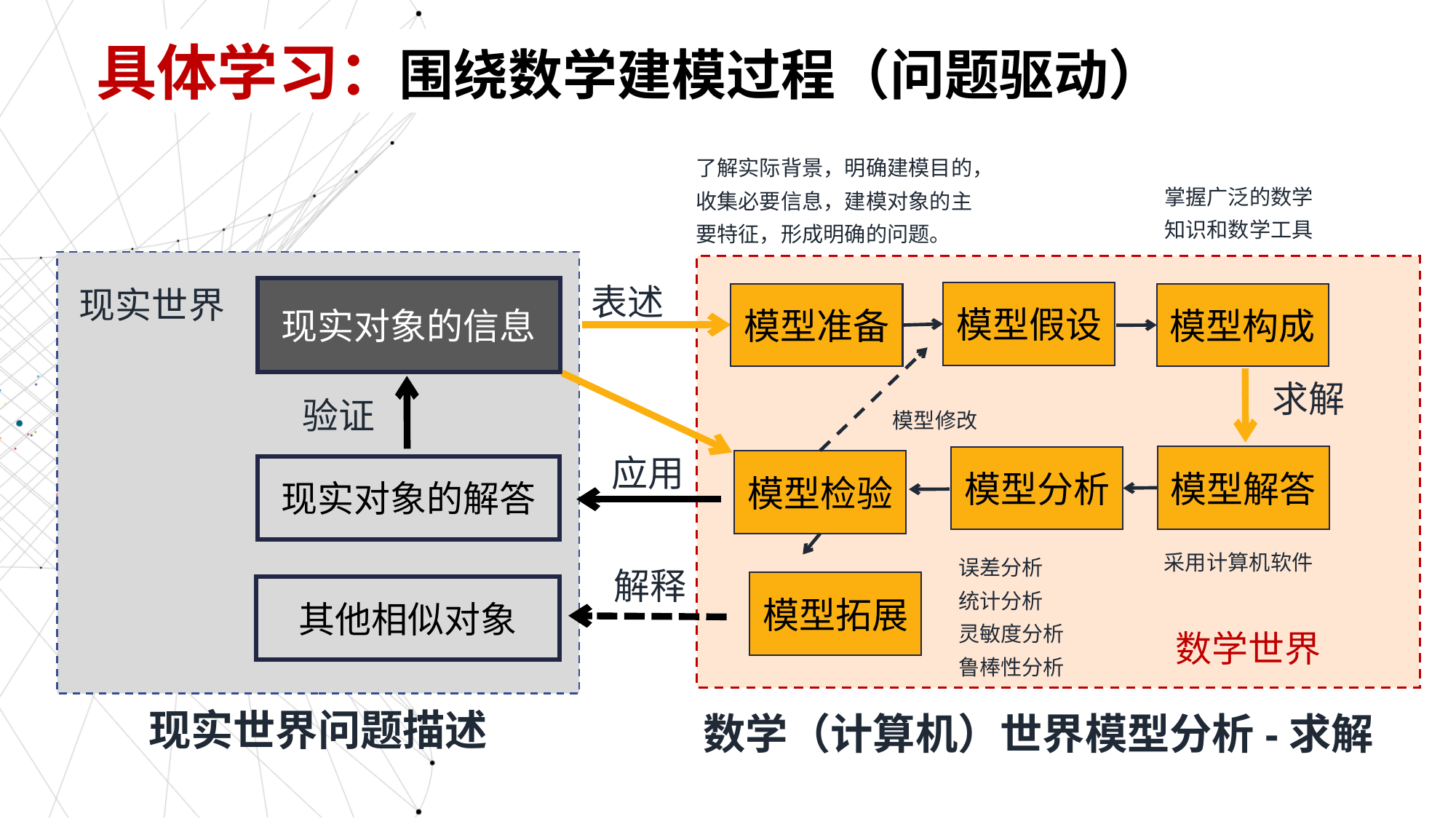

具体学习：围绕数学建模过程（问题驱动）
了解实际背景，明确建模目的，收集必要信息，建模对象的主要特征，形成明确的问题。
模型准备
掌握广泛的数学知识和数学工具
模型构成

现实对象的信息
表述
现实世界
模型假设
模型修改
求解
模型解答
采用计算机软件
验证
模型分析
误差分析
统计分析
灵敏度分析
鲁棒性分析
应用
现实对象的解答
模型检验
模型拓展
解释
其他相似对象
数学世界
现实世界问题描述
数学（计算机）世界模型分析-求解